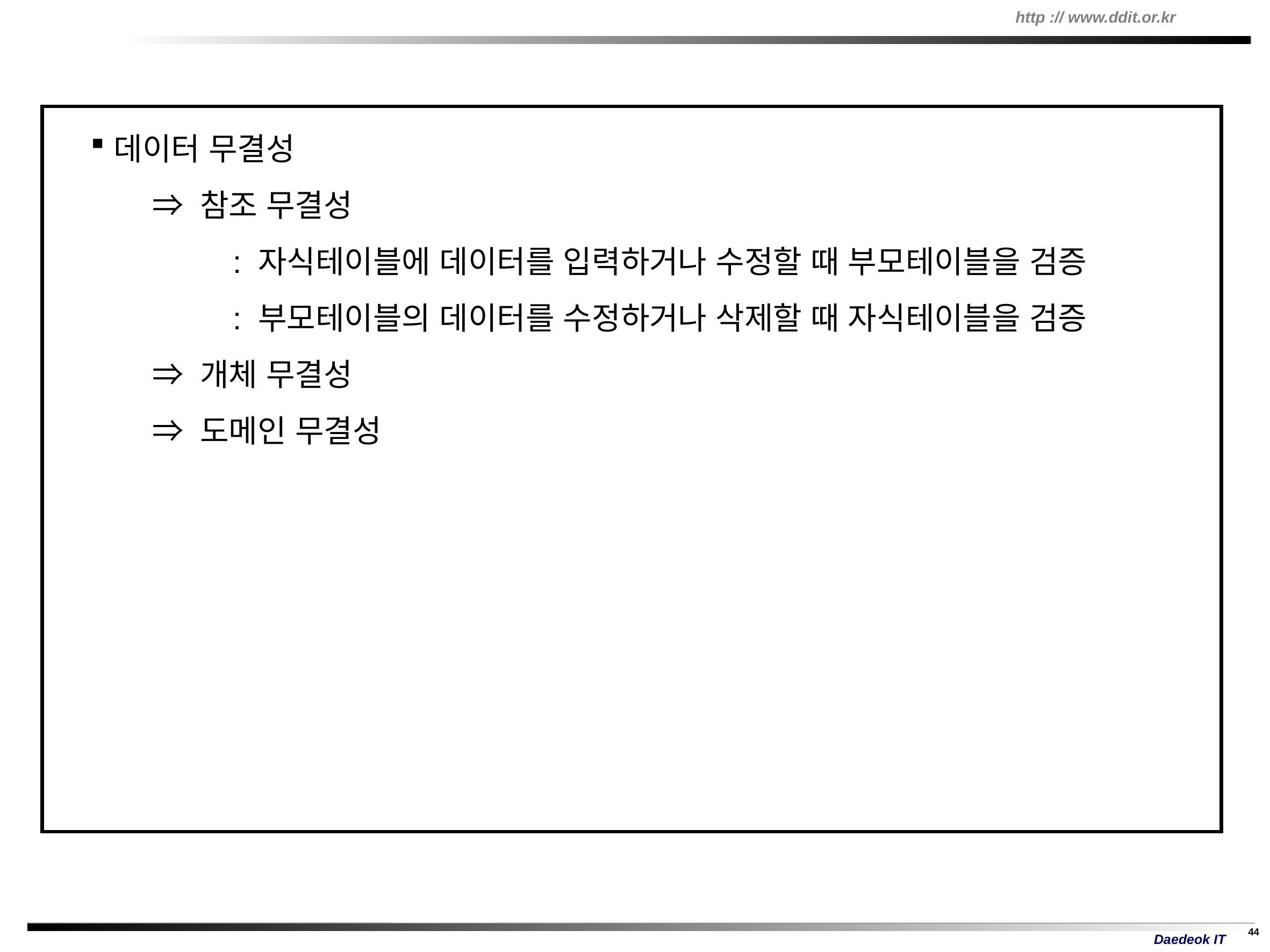

데이터 무결성
	⇒ 참조 무결성
		: 자식테이블에 데이터를 입력하거나 수정할 때 부모테이블을 검증
		: 부모테이블의 데이터를 수정하거나 삭제할 때 자식테이블을 검증
	⇒ 개체 무결성
	⇒ 도메인 무결성